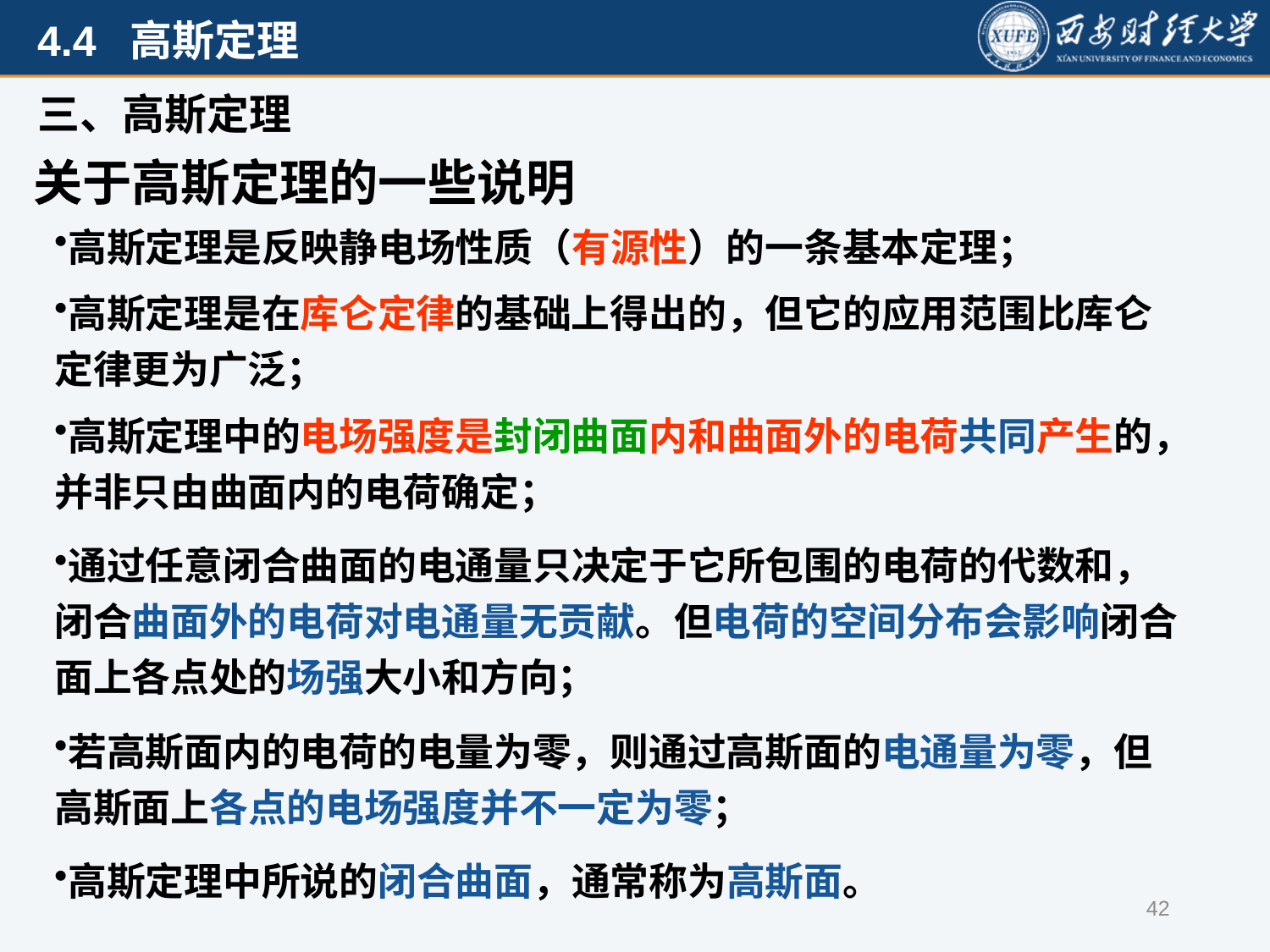

三、高斯定理
关于高斯定理的一些说明
高斯定理是反映静电场性质（有源性）的一条基本定理；
高斯定理是在库仑定律的基础上得出的，但它的应用范围比库仑定律更为广泛；
高斯定理中的电场强度是封闭曲面内和曲面外的电荷共同产生的，并非只由曲面内的电荷确定；
通过任意闭合曲面的电通量只决定于它所包围的电荷的代数和，闭合曲面外的电荷对电通量无贡献。但电荷的空间分布会影响闭合面上各点处的场强大小和方向；
若高斯面内的电荷的电量为零，则通过高斯面的电通量为零，但高斯面上各点的电场强度并不一定为零；
高斯定理中所说的闭合曲面，通常称为高斯面。
42